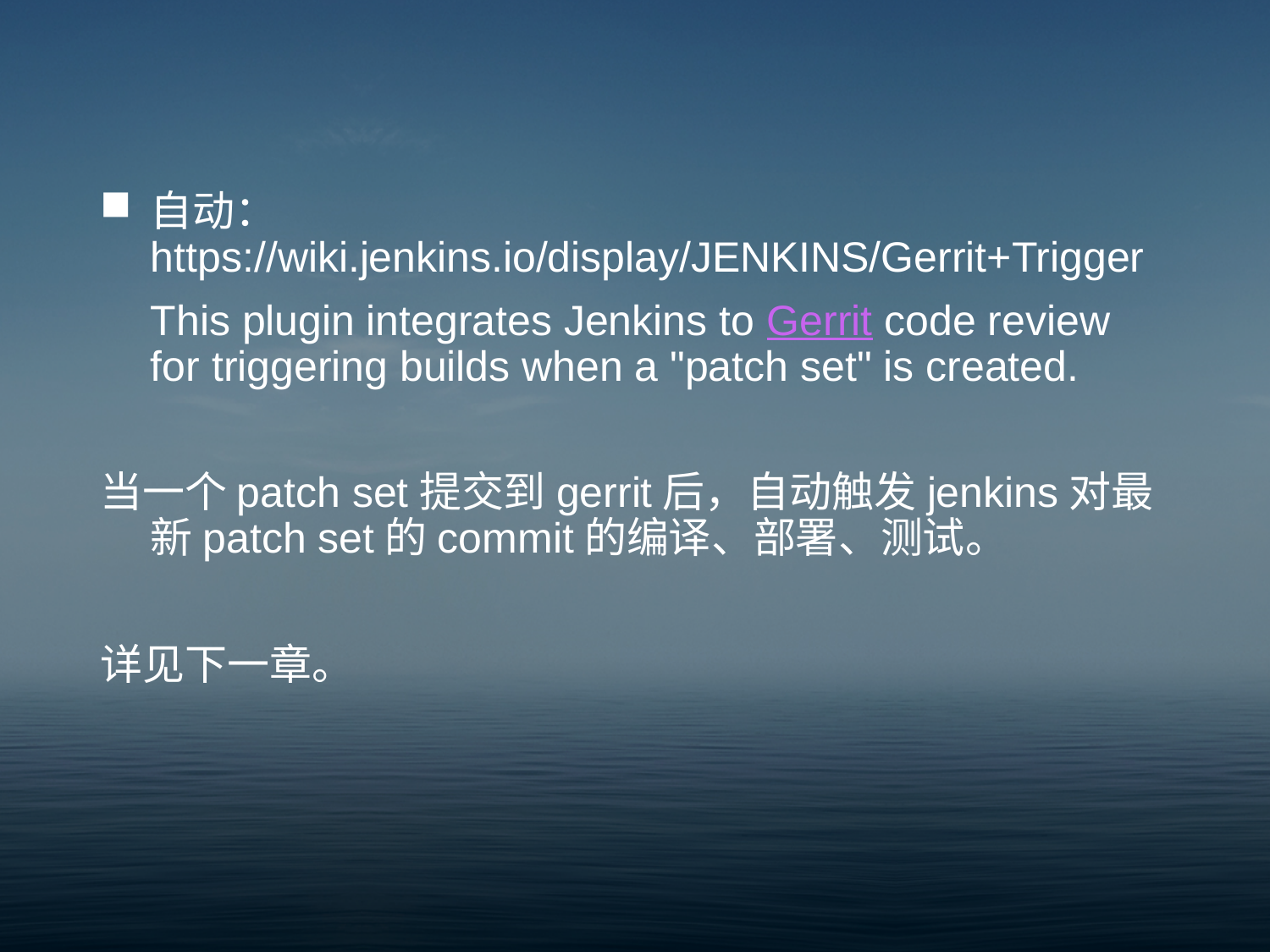

#
自动： https://wiki.jenkins.io/display/JENKINS/Gerrit+Trigger
	This plugin integrates Jenkins to Gerrit code review for triggering builds when a "patch set" is created.

当一个patch set提交到gerrit后，自动触发jenkins对最新patch set的commit的编译、部署、测试。

详见下一章。